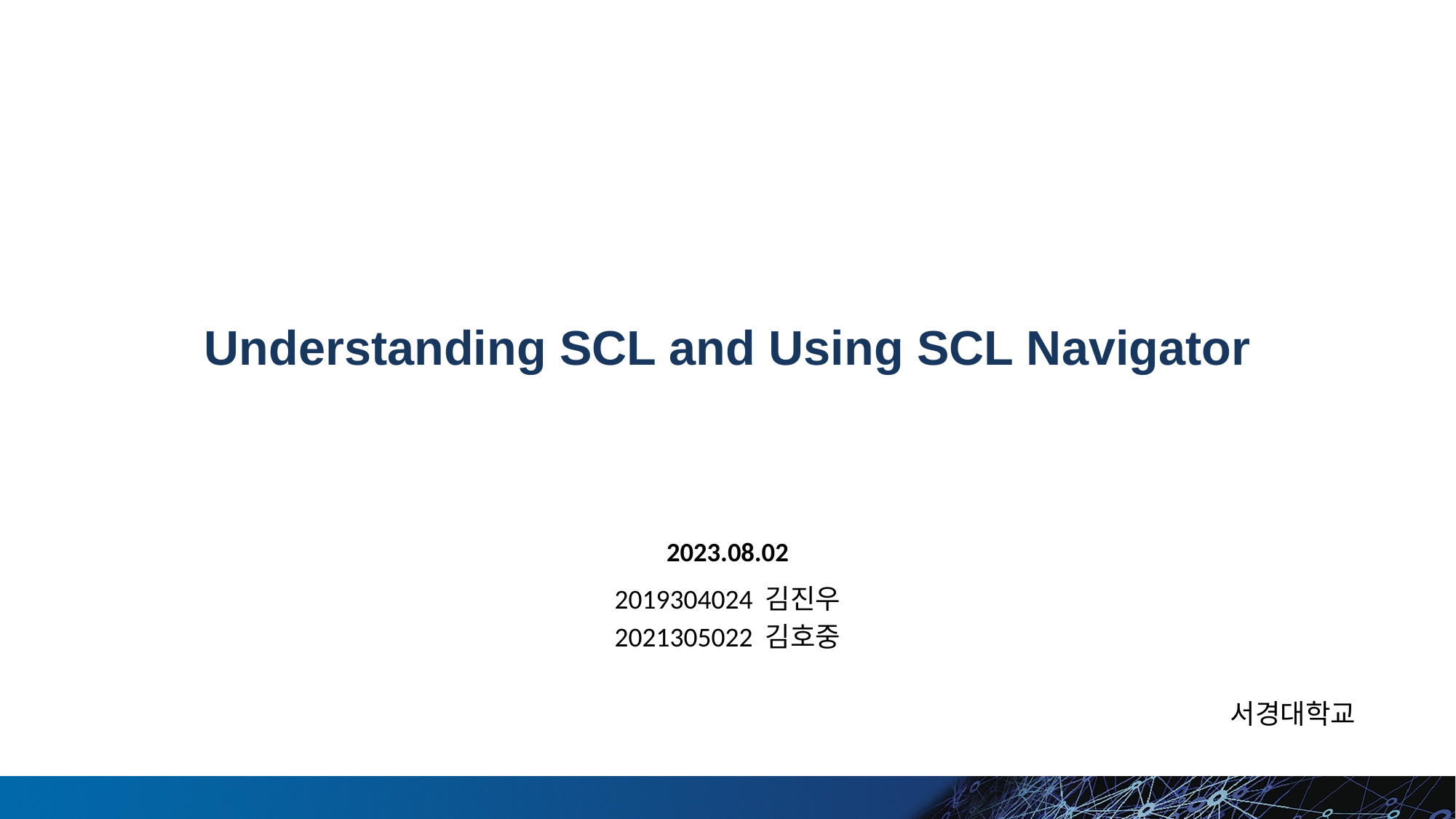

# Understanding SCL and Using SCL Navigator
2023.08.02
2019304024 김진우
2021305022 김호중